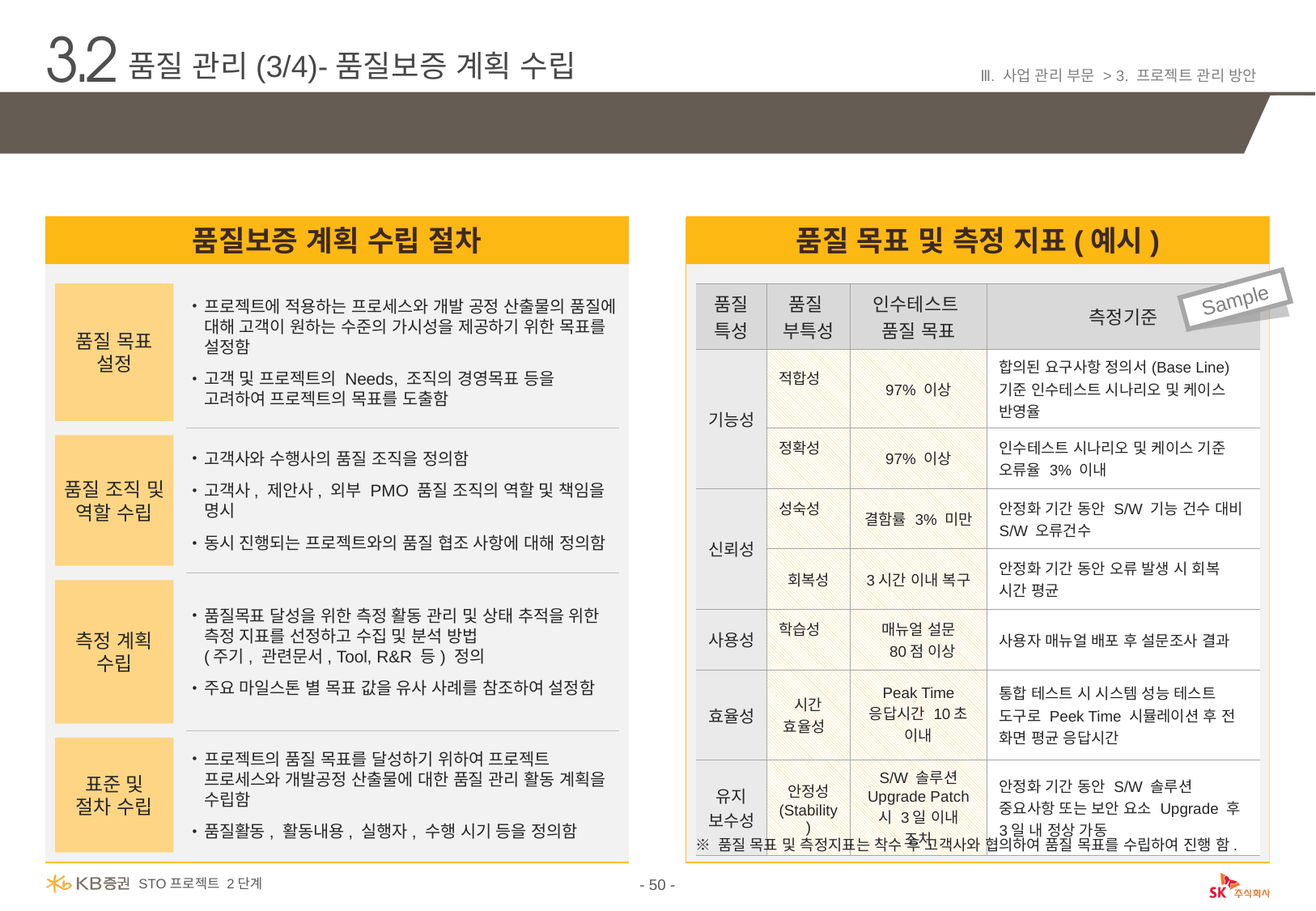

3.2
품질 관리(3/4)-품질보증 계획 수립
Ⅲ. 사업 관리 부문 > 3. 프로젝트 관리 방안
프로젝트 Needs 및 목표를 고려한 측정 지표 선정 및 측정 계획 수립

품질보증 계획 수립 절차

품질 목표 및 측정 지표(예시)

Sample

품질 목표
설정
| 품질 특성 | 품질 부특성 | 인수테스트 품질 목표 | 측정기준 |
| --- | --- | --- | --- |
| 기능성 | 적합성 | 97% 이상 | 합의된 요구사항 정의서(Base Line) 기준 인수테스트 시나리오 및 케이스 반영율 |
|  | 정확성 | 97% 이상 | 인수테스트 시나리오 및 케이스 기준 오류율 3% 이내 |
| 신뢰성 | 성숙성 | 결함률 3% 미만 | 안정화 기간 동안 S/W 기능 건수 대비 S/W 오류건수 |
|  | 회복성 | 3시간 이내 복구 | 안정화 기간 동안 오류 발생 시 회복 시간 평균 |
| 사용성 | 학습성 | 매뉴얼 설문 80점 이상 | 사용자 매뉴얼 배포 후 설문조사 결과 |
| 효율성 | 시간 효율성 | Peak Time 응답시간 10초 이내 | 통합 테스트 시 시스템 성능 테스트 도구로 Peek Time 시뮬레이션 후 전 화면 평균 응답시간 |
| 유지 보수성 | 안정성 (Stability) | S/W 솔루션 Upgrade Patch 시 3일 이내 조치 | 안정화 기간 동안 S/W 솔루션 중요사항 또는 보안 요소 Upgrade 후 3일 내 정상 가동 |
프로젝트에 적용하는 프로세스와 개발 공정 산출물의 품질에 대해 고객이 원하는 수준의 가시성을 제공하기 위한 목표를 설정함
고객 및 프로젝트의 Needs, 조직의 경영목표 등을 고려하여 프로젝트의 목표를 도출함
품질 조직 및
역할 수립
고객사와 수행사의 품질 조직을 정의함
고객사, 제안사, 외부 PMO 품질 조직의 역할 및 책임을 명시
동시 진행되는 프로젝트와의 품질 협조 사항에 대해 정의함
측정 계획
수립
품질목표 달성을 위한 측정 활동 관리 및 상태 추적을 위한 측정 지표를 선정하고 수집 및 분석 방법
(주기, 관련문서, Tool, R&R 등) 정의
주요 마일스톤 별 목표 값을 유사 사례를 참조하여 설정함
표준 및
절차 수립
프로젝트의 품질 목표를 달성하기 위하여 프로젝트 프로세스와 개발공정 산출물에 대한 품질 관리 활동 계획을 수립함
품질활동, 활동내용, 실행자, 수행 시기 등을 정의함
※ 품질 목표 및 측정지표는 착수 후 고객사와 협의하여 품질 목표를 수립하여 진행 함.